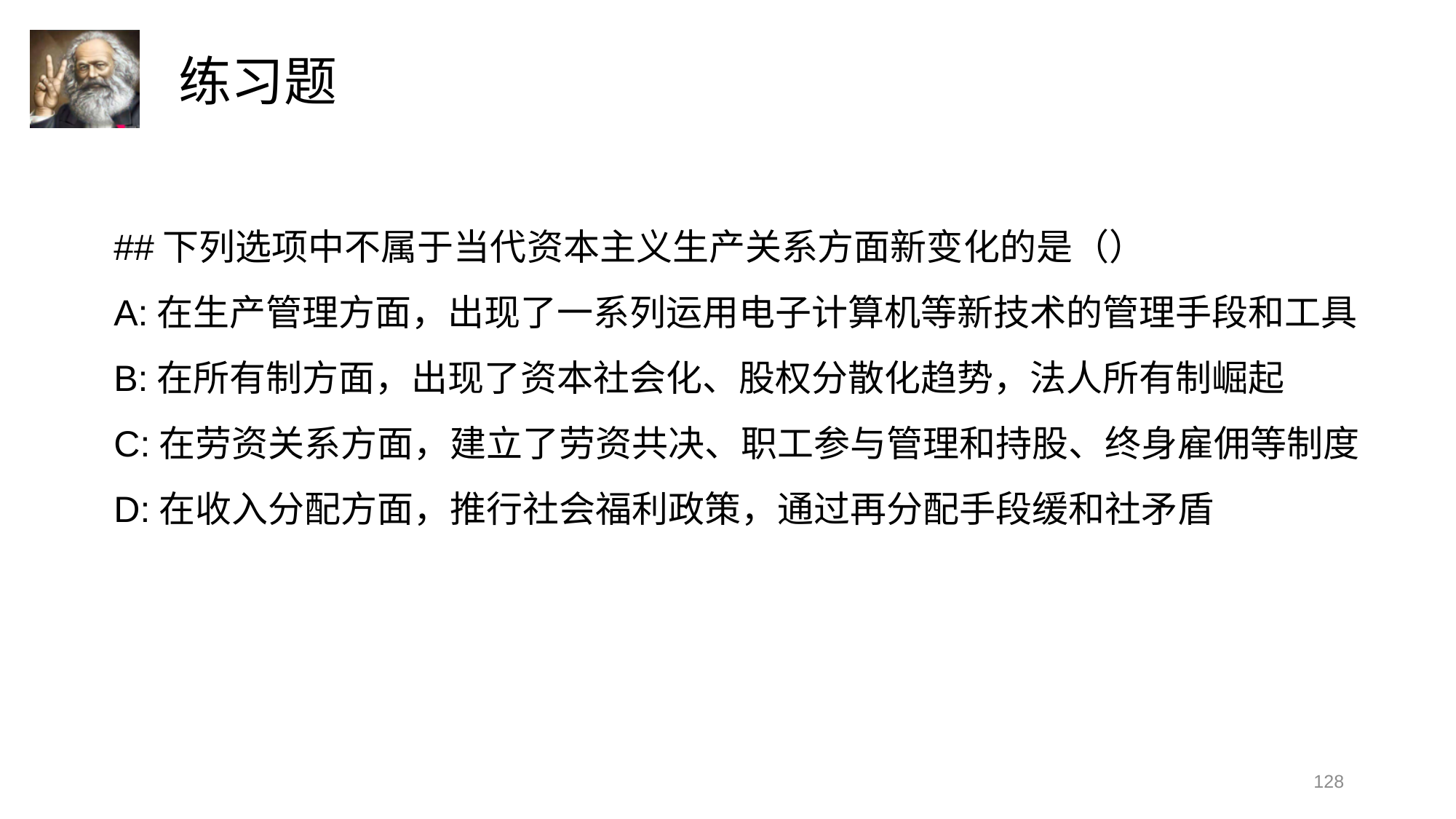

##下列选项中不属于当代资本主义生产关系方面新变化的是（）
A:在生产管理方面，出现了一系列运用电子计算机等新技术的管理手段和工具
B:在所有制方面，出现了资本社会化、股权分散化趋势，法人所有制崛起
C:在劳资关系方面，建立了劳资共决、职工参与管理和持股、终身雇佣等制度
D:在收入分配方面，推行社会福利政策，通过再分配手段缓和社矛盾
128